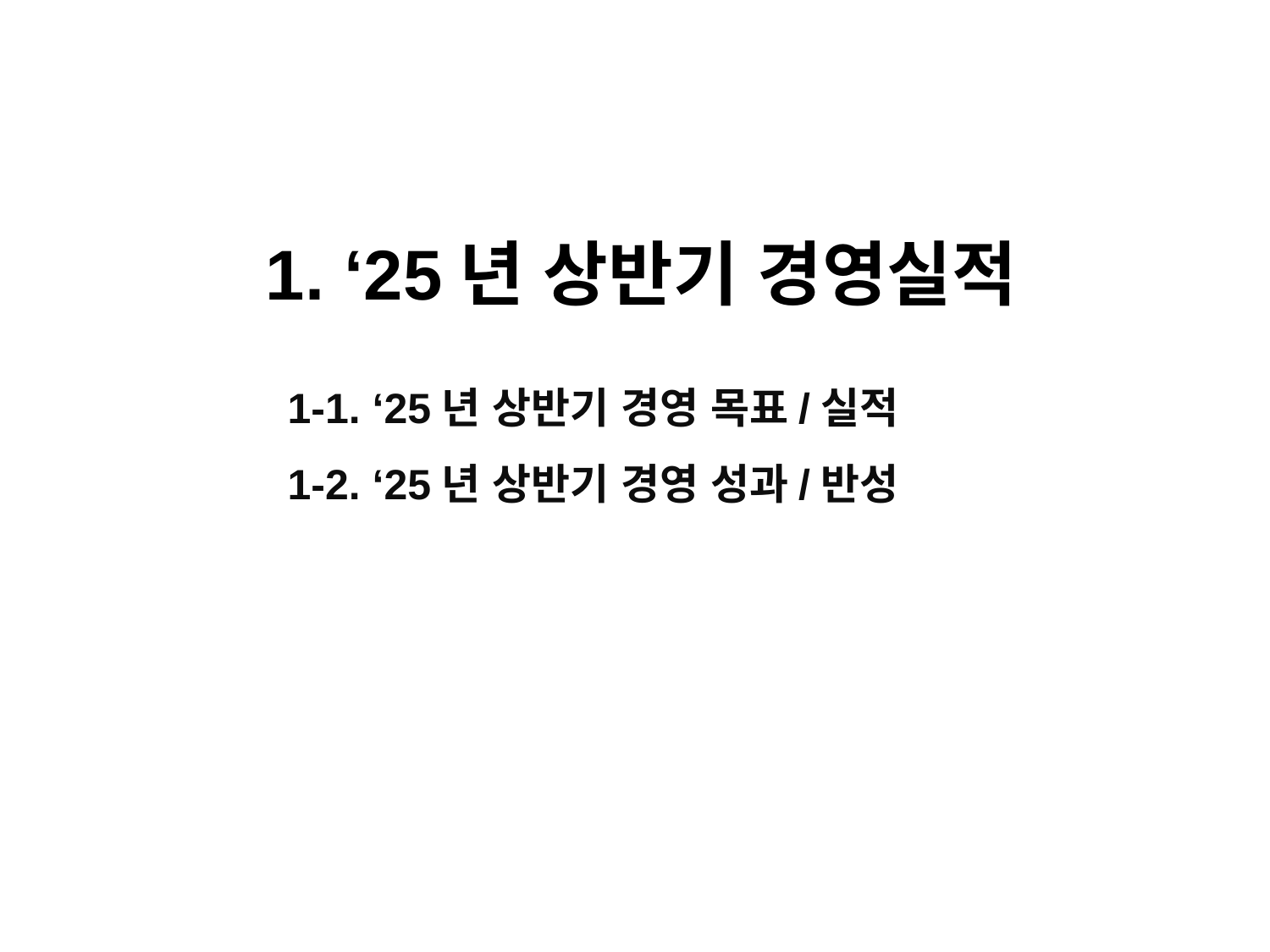

1. ‘25년 상반기 경영실적
1-1. ‘25년 상반기 경영 목표/실적
1-2. ‘25년 상반기 경영 성과/반성